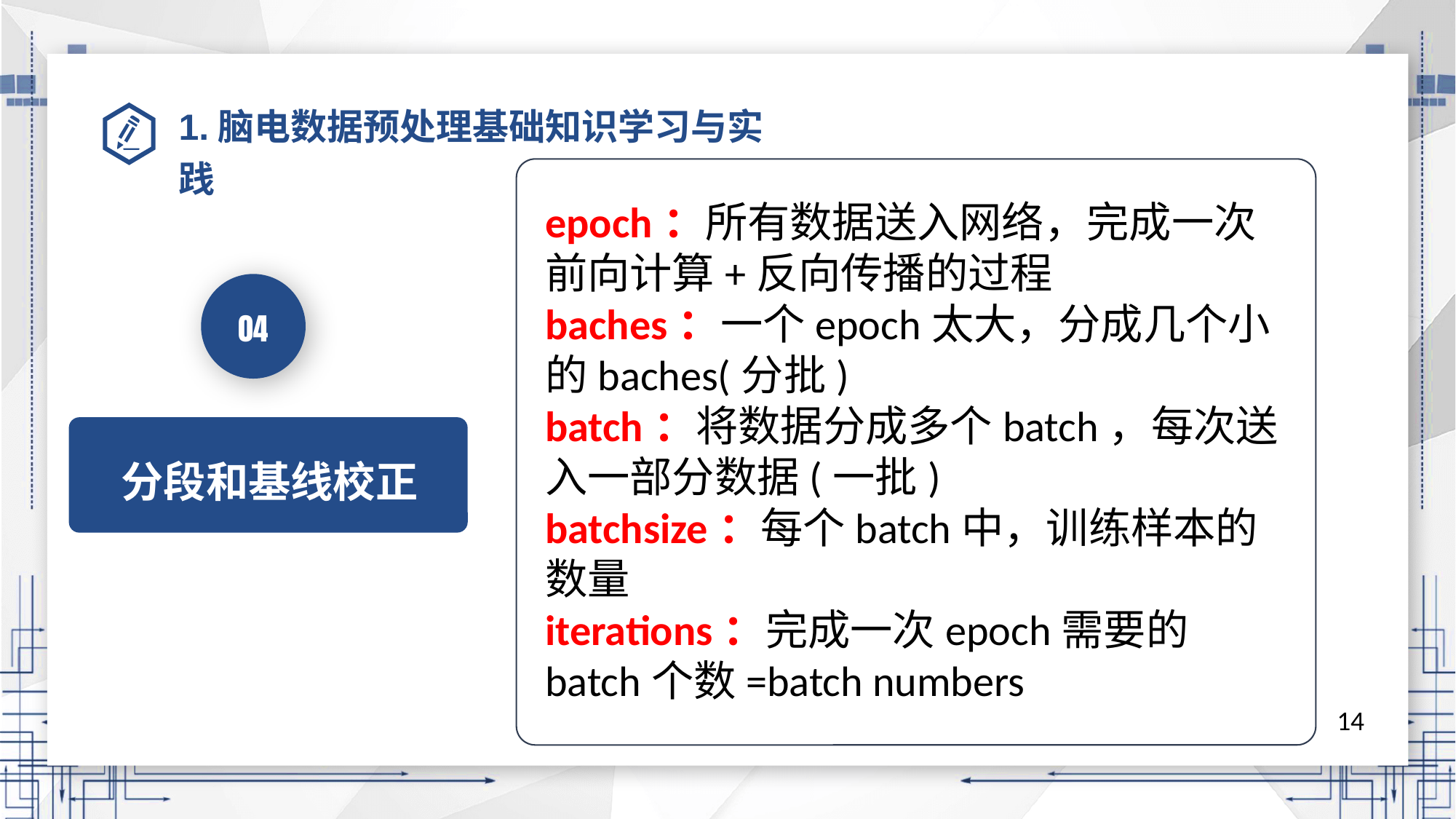

# 1.脑电数据预处理基础知识学习与实践

epoch：所有数据送入网络，完成一次前向计算+反向传播的过程
baches：一个epoch太大，分成几个小的baches(分批)
batch：将数据分成多个batch，每次送入一部分数据(一批)
batchsize：每个batch中，训练样本的数量
iterations：完成一次epoch需要的batch个数=batch numbers
04

分段和基线校正
14